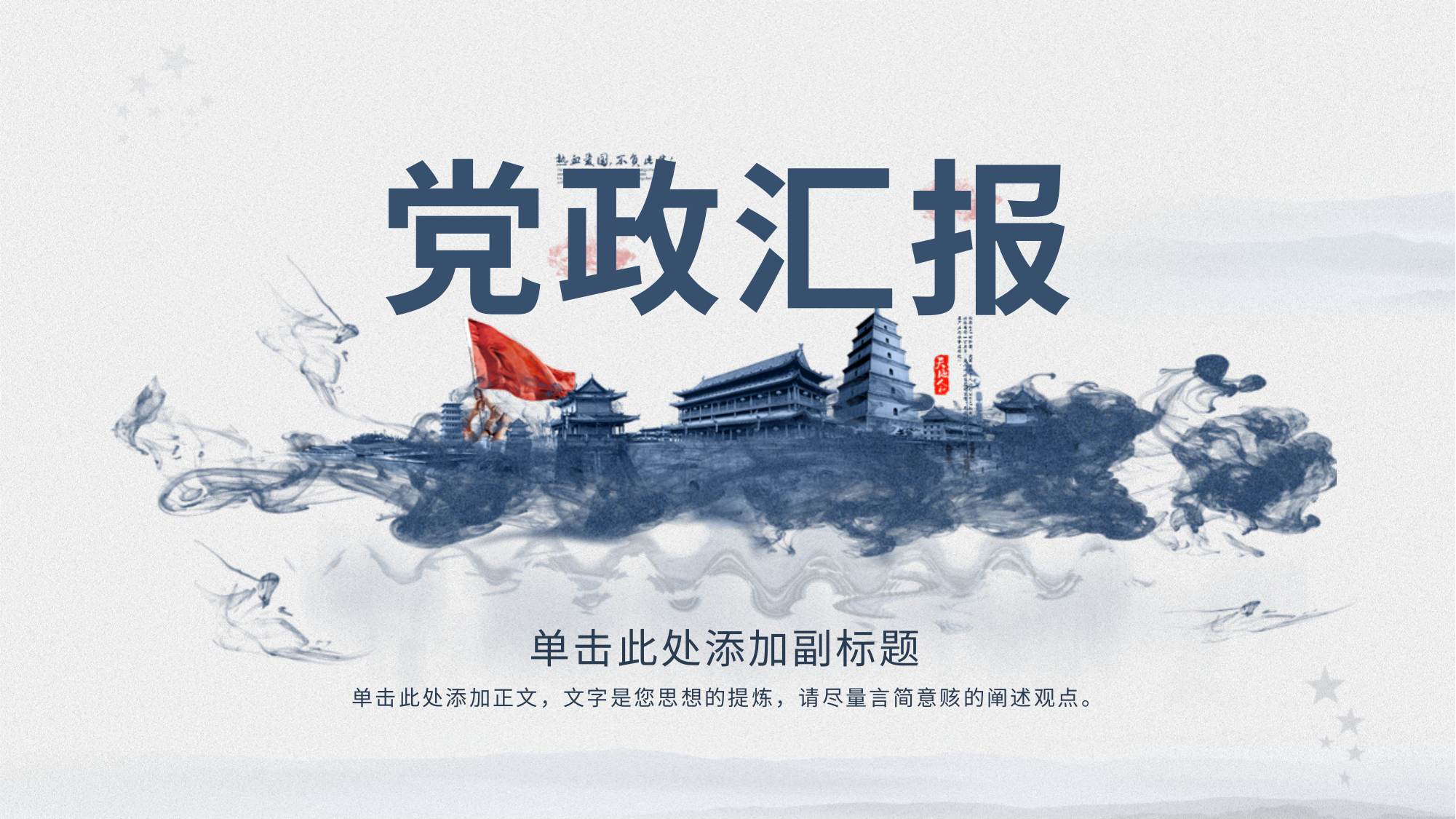

# 党政汇报
单击此处添加副标题
单击此处添加正文，文字是您思想的提炼，请尽量言简意赅的阐述观点。